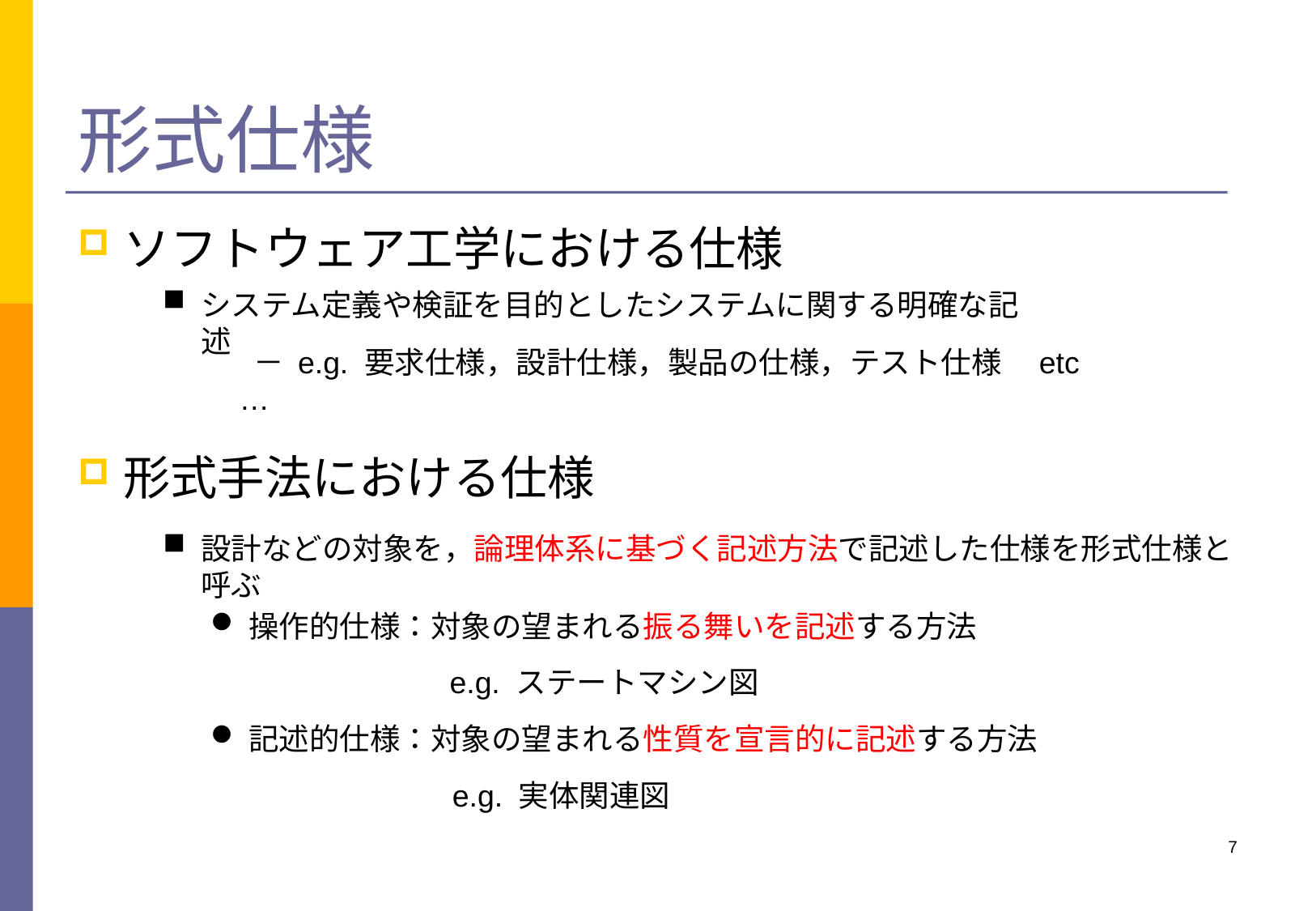

# 形式仕様
ソフトウェア工学における仕様
システム定義や検証を目的としたシステムに関する明確な記述
 － e.g. 要求仕様，設計仕様，製品の仕様，テスト仕様　etc …
形式手法における仕様
設計などの対象を，論理体系に基づく記述方法で記述した仕様を形式仕様と呼ぶ
操作的仕様：対象の望まれる振る舞いを記述する方法
e.g. ステートマシン図
記述的仕様：対象の望まれる性質を宣言的に記述する方法
e.g. 実体関連図
7